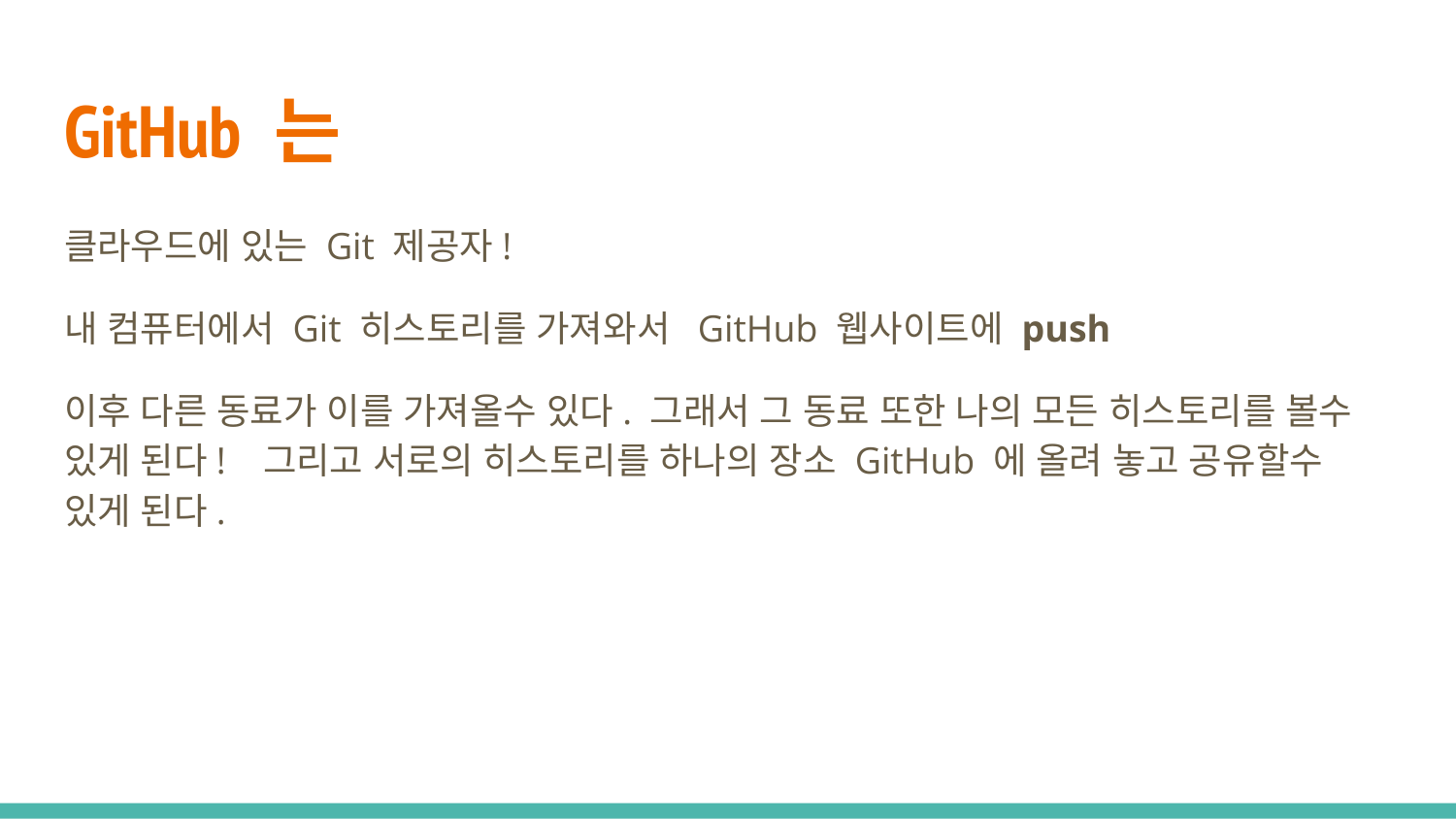

# GitHub 는
클라우드에 있는 Git 제공자!
내 컴퓨터에서 Git 히스토리를 가져와서  GitHub 웹사이트에 push
이후 다른 동료가 이를 가져올수 있다. 그래서 그 동료 또한 나의 모든 히스토리를 볼수 있게 된다!   그리고 서로의 히스토리를 하나의 장소 GitHub 에 올려 놓고 공유할수 있게 된다.